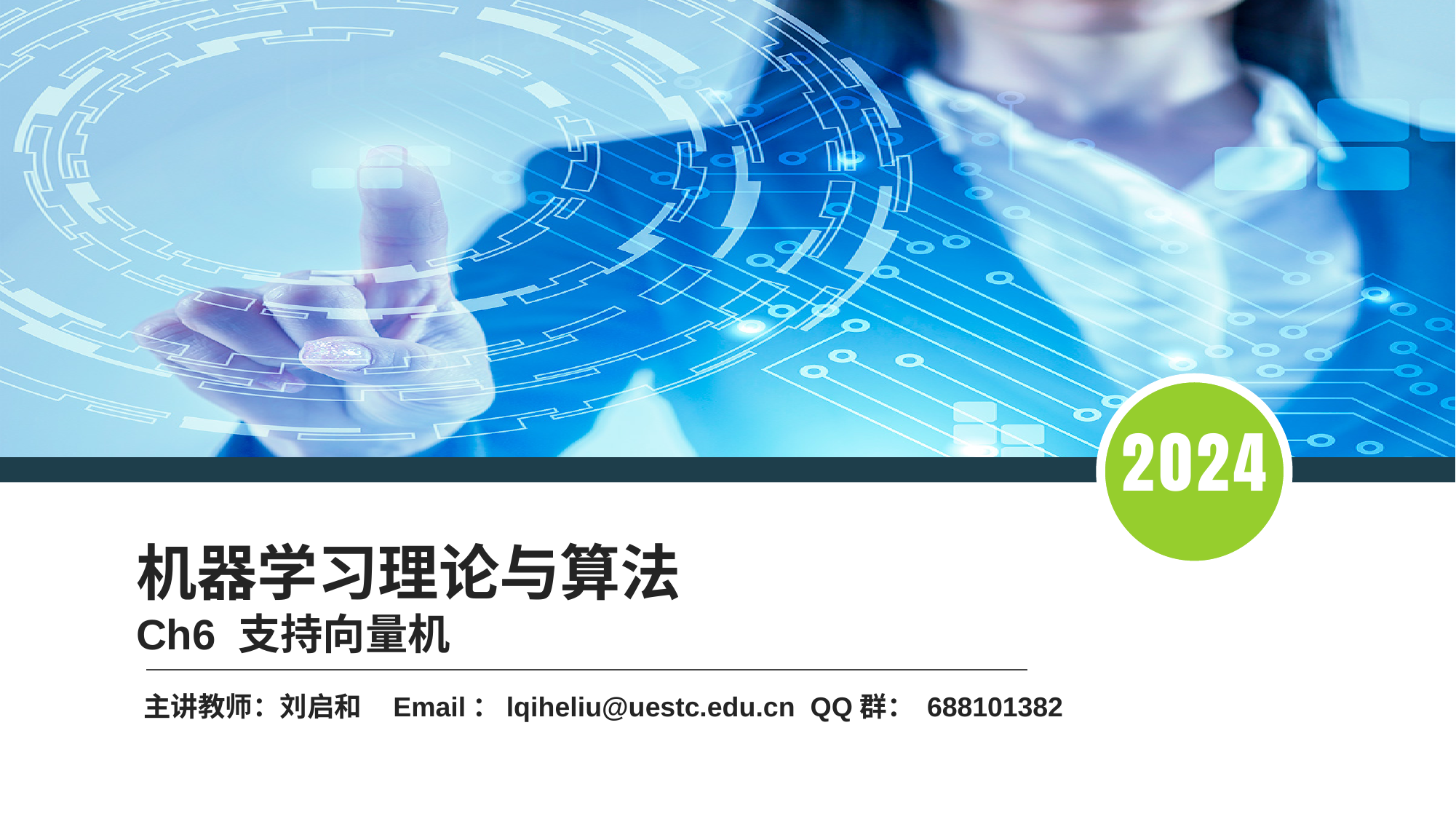

2024

机器学习理论与算法
Ch6 支持向量机
主讲教师：刘启和    Email：lqiheliu@uestc.edu.cn  QQ群： 688101382